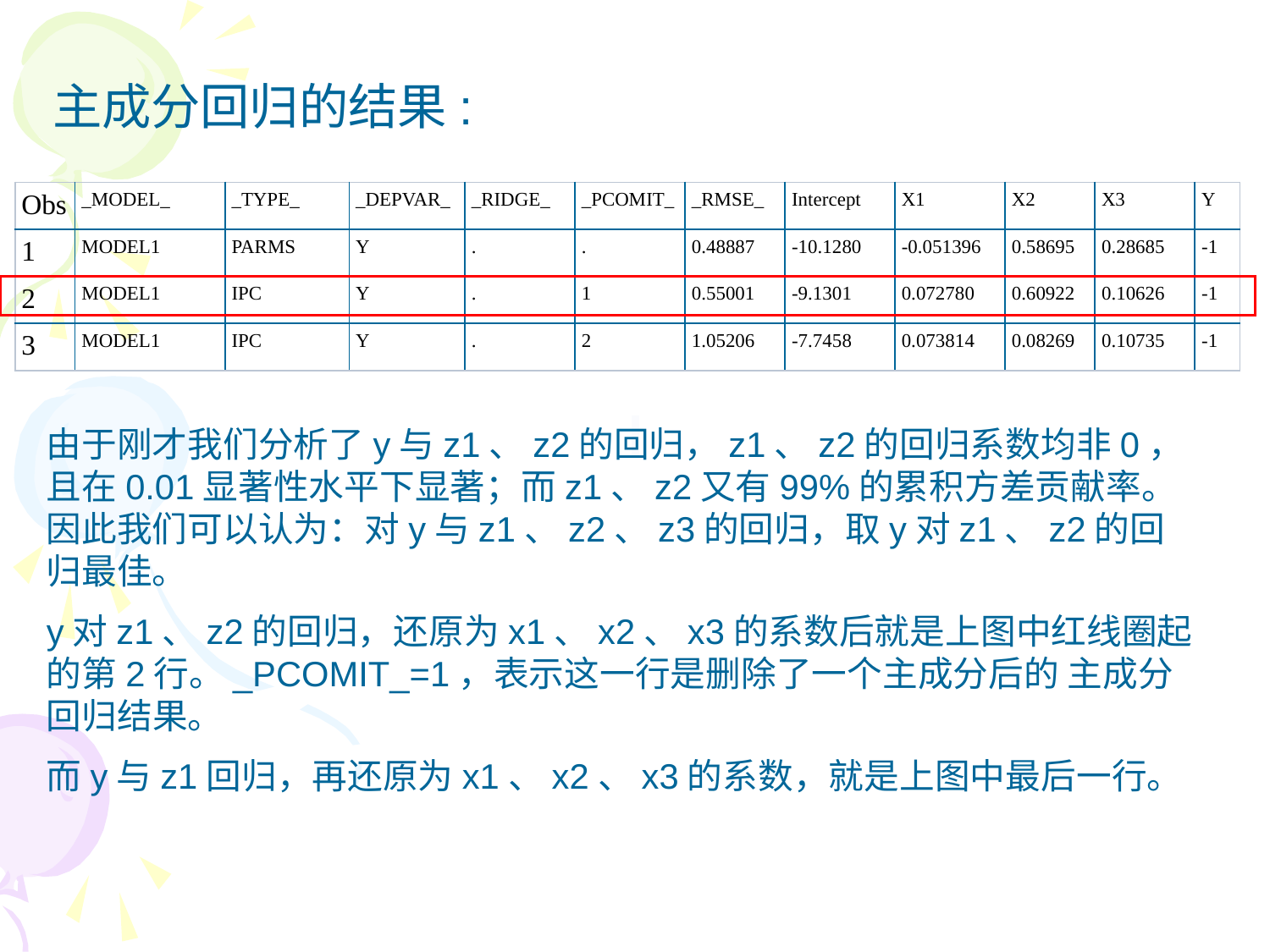

主成分回归的结果:
| Obs | \_MODEL\_ | \_TYPE\_ | \_DEPVAR\_ | \_RIDGE\_ | \_PCOMIT\_ | \_RMSE\_ | Intercept | X1 | X2 | X3 | Y |
| --- | --- | --- | --- | --- | --- | --- | --- | --- | --- | --- | --- |
| 1 | MODEL1 | PARMS | Y | . | . | 0.48887 | -10.1280 | -0.051396 | 0.58695 | 0.28685 | -1 |
| 2 | MODEL1 | IPC | Y | . | 1 | 0.55001 | -9.1301 | 0.072780 | 0.60922 | 0.10626 | -1 |
| 3 | MODEL1 | IPC | Y | . | 2 | 1.05206 | -7.7458 | 0.073814 | 0.08269 | 0.10735 | -1 |

|  |
| --- |
由于刚才我们分析了y与z1、z2的回归，z1、z2的回归系数均非0，且在0.01显著性水平下显著；而z1、z2又有99%的累积方差贡献率。因此我们可以认为：对y与z1、z2、z3的回归，取y对z1、z2的回归最佳。
y对z1、z2的回归，还原为x1、x2、x3的系数后就是上图中红线圈起的第2行。_PCOMIT_=1，表示这一行是删除了一个主成分后的 主成分回归结果。
而y与z1回归，再还原为x1、x2、x3的系数，就是上图中最后一行。